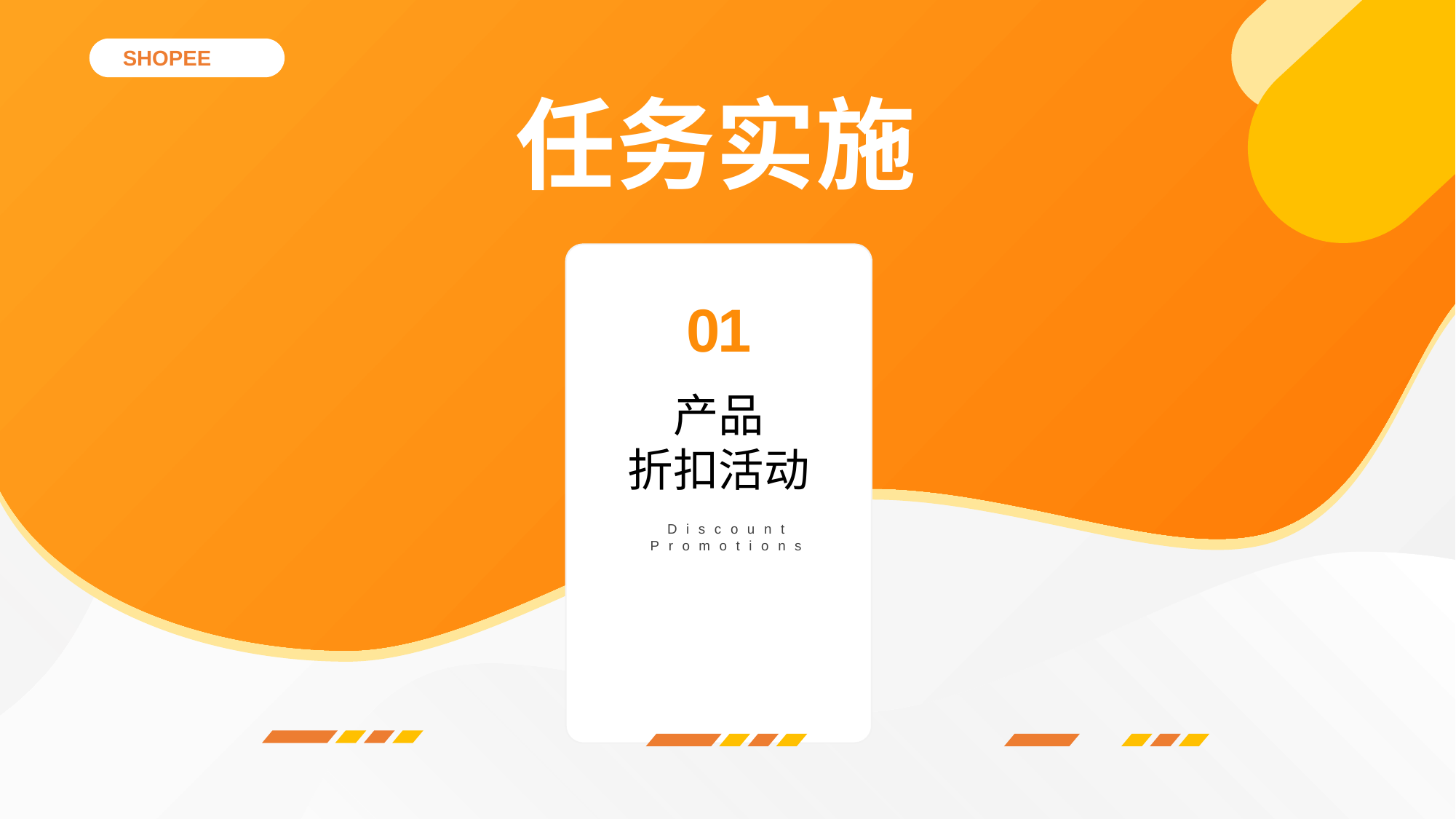

SHOPEE
任务实施

01
产品
折扣活动
Discount
Promotions